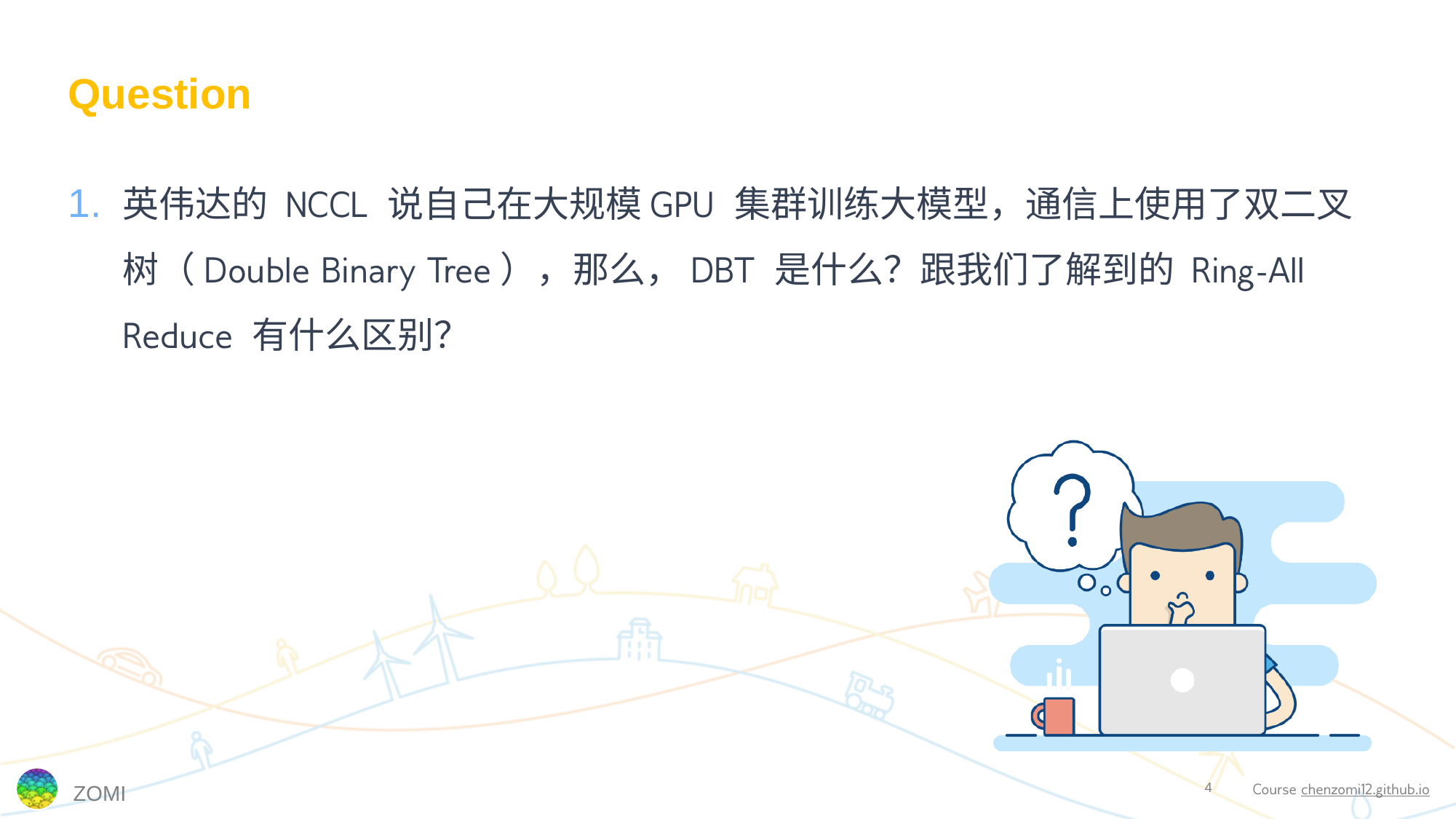

# Question
英伟达的 NCCL 说自己在大规模GPU 集群训练大模型，通信上使用了双二叉树（Double Binary Tree），那么，DBT 是什么？跟我们了解到的 Ring-All Reduce 有什么区别？